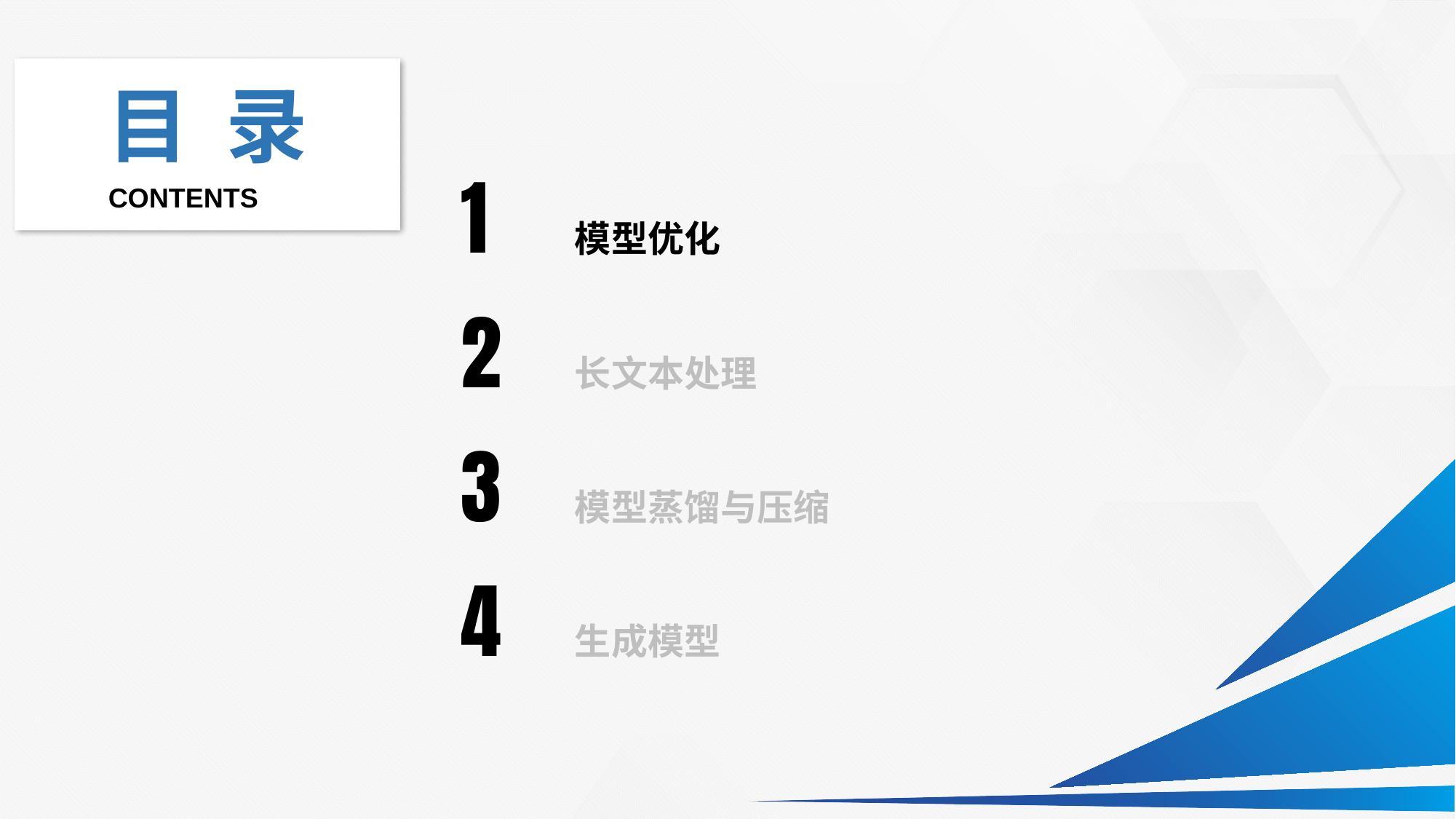

1
模型优化
2
长文本处理
3
模型蒸馏与压缩
4
生成模型